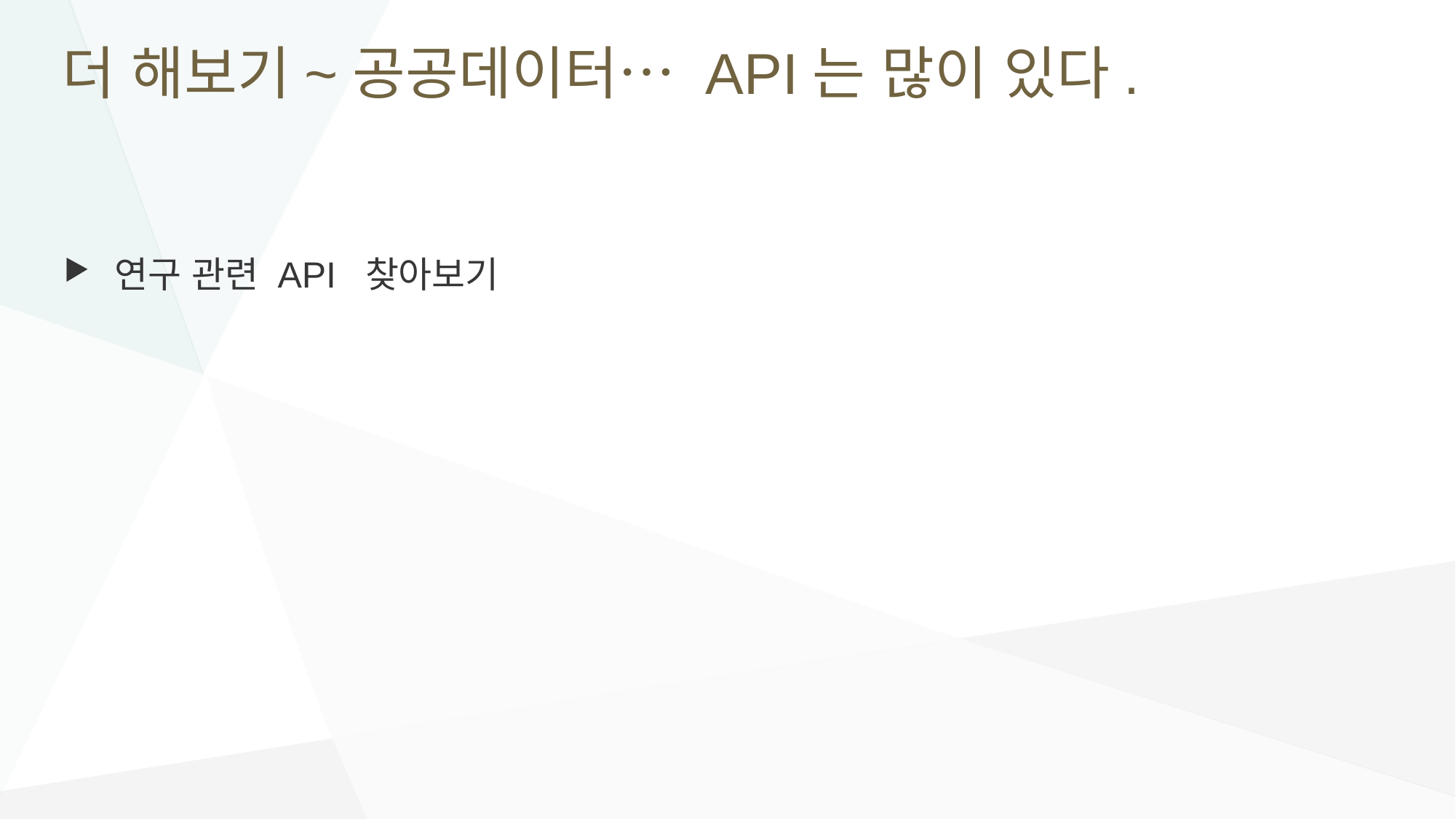

# 더 해보기~공공데이터… API는 많이 있다.
 연구 관련 API  찾아보기